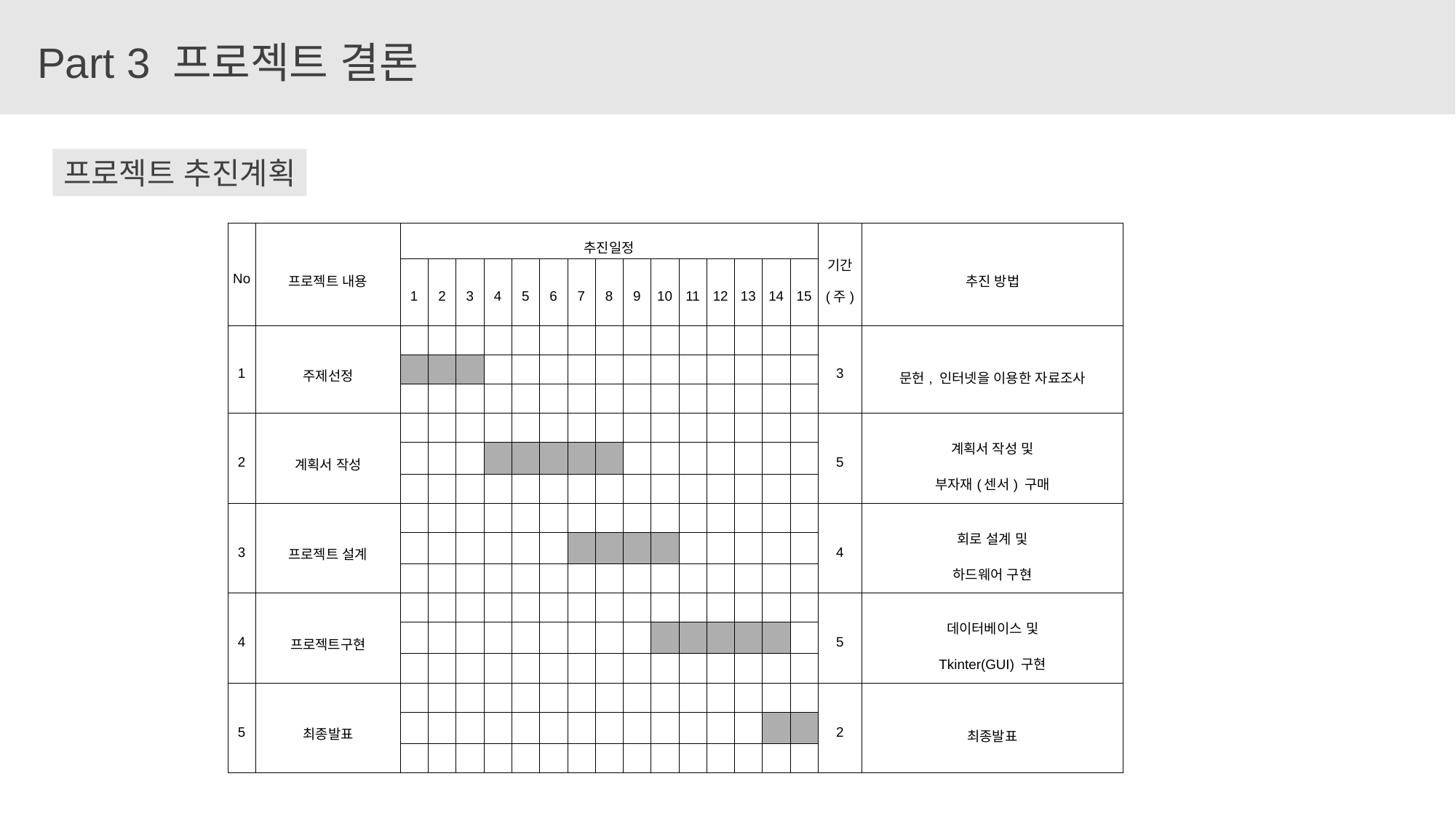

Part 3 프로젝트 결론
프로젝트 추진계획

| No | 프로젝트 내용 | 추진일정 |  |  |  |  |  |  |  |  |  |  |  |  |  |  | 기간 (주) | 추진 방법 |
| --- | --- | --- | --- | --- | --- | --- | --- | --- | --- | --- | --- | --- | --- | --- | --- | --- | --- | --- |
|  |  | 1 | 2 | 3 | 4 | 5 | 6 | 7 | 8 | 9 | 10 | 11 | 12 | 13 | 14 | 15 |  |  |
| 1 | 주제선정 |  |  |  |  |  |  |  |  |  |  |  |  |  |  |  | 3 | 문헌, 인터넷을 이용한 자료조사 |
|  |  |  |  |  |  |  |  |  |  |  |  |  |  |  |  |  |  |  |
|  |  |  |  |  |  |  |  |  |  |  |  |  |  |  |  |  |  |  |
| 2 | 계획서 작성 |  |  |  |  |  |  |  |  |  |  |  |  |  |  |  | 5 | 계획서 작성 및 부자재(센서) 구매 |
|  |  |  |  |  |  |  |  |  |  |  |  |  |  |  |  |  |  |  |
|  |  |  |  |  |  |  |  |  |  |  |  |  |  |  |  |  |  |  |
| 3 | 프로젝트 설계 |  |  |  |  |  |  |  |  |  |  |  |  |  |  |  | 4 | 회로 설계 및 하드웨어 구현 |
|  |  |  |  |  |  |  |  |  |  |  |  |  |  |  |  |  |  |  |
|  |  |  |  |  |  |  |  |  |  |  |  |  |  |  |  |  |  |  |
| 4 | 프로젝트구현 |  |  |  |  |  |  |  |  |  |  |  |  |  |  |  | 5 | 데이터베이스 및 Tkinter(GUI) 구현 |
|  |  |  |  |  |  |  |  |  |  |  |  |  |  |  |  |  |  |  |
|  |  |  |  |  |  |  |  |  |  |  |  |  |  |  |  |  |  |  |
| 5 | 최종발표 |  |  |  |  |  |  |  |  |  |  |  |  |  |  |  | 2 | 최종발표 |
|  |  |  |  |  |  |  |  |  |  |  |  |  |  |  |  |  |  |  |
|  |  |  |  |  |  |  |  |  |  |  |  |  |  |  |  |  |  |  |